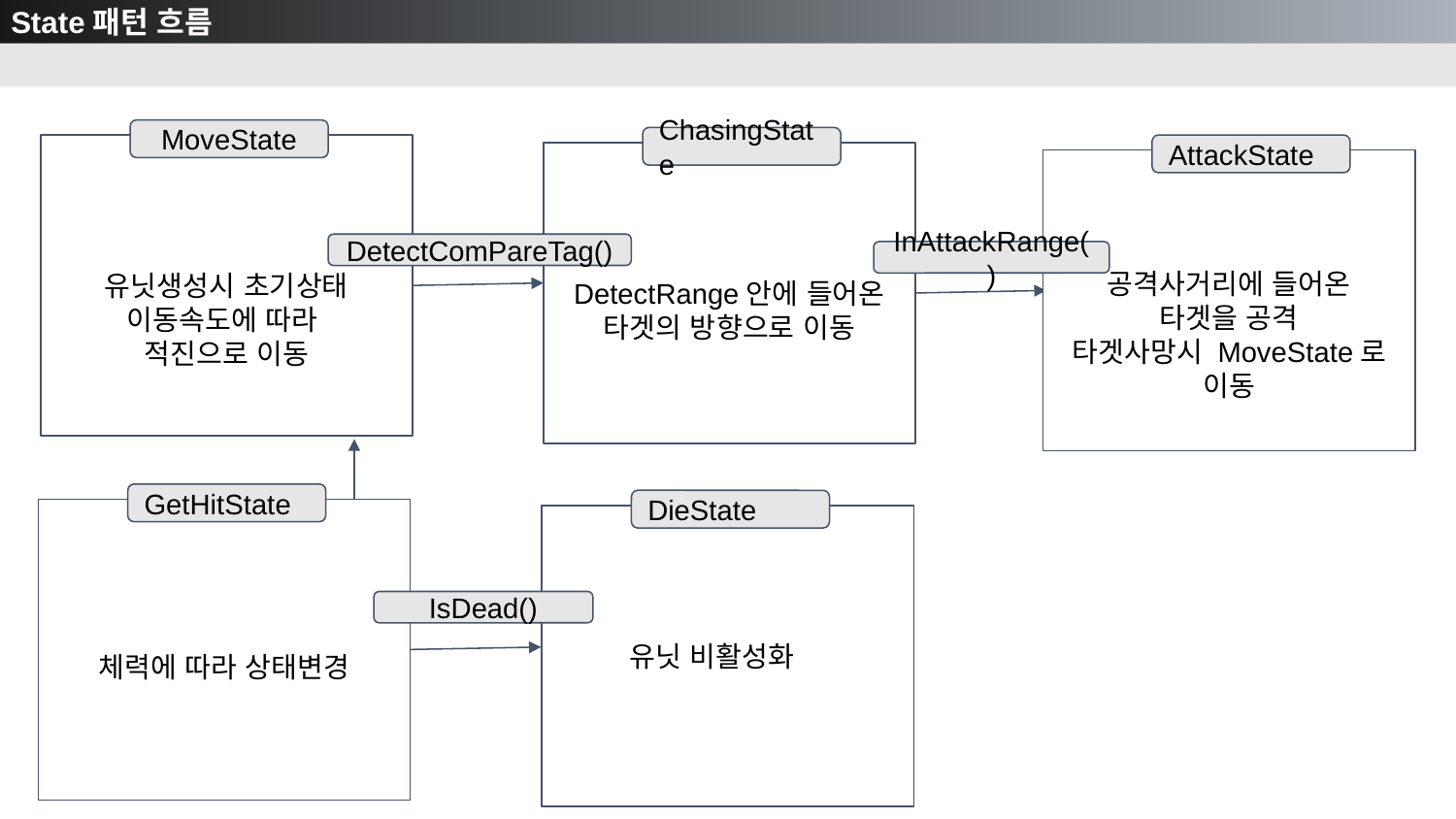

State패턴 흐름

MoveState
ChasingState

유닛생성시 초기상태
이동속도에 따라
적진으로 이동

AttackState

DetectRange안에 들어온
타겟의 방향으로 이동

공격사거리에 들어온
타겟을 공격
타겟사망시 MoveState로 이동

DetectComPareTag()
InAttackRange()
GetHitState
DieState

체력에 따라 상태변경

유닛 비활성화

IsDead()